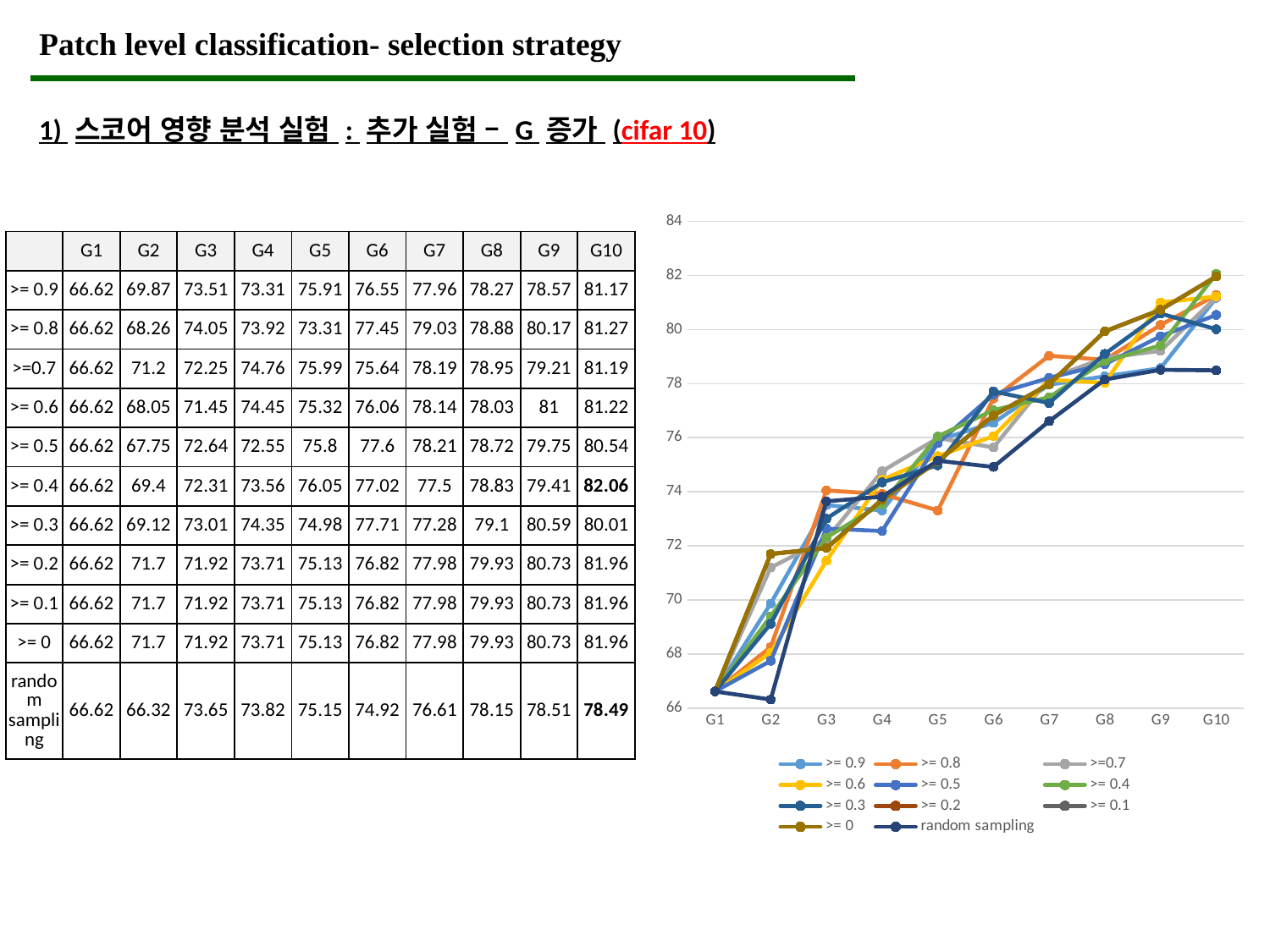

Patch level classification- selection strategy
1) 스코어 영향 분석 실험 : 추가 실험 – G 증가 (cifar 10)

### Chart

| Category | >= 0.9 | >= 0.8 | >=0.7 | >= 0.6 | >= 0.5 | >= 0.4 | >= 0.3 | >= 0.2 | >= 0.1 | >= 0 | random sampling |
|---|---|---|---|---|---|---|---|---|---|---|---|
| G1 | 66.62 | 66.62 | 66.62 | 66.62 | 66.62 | 66.62 | 66.62 | 66.62 | 66.62 | 66.62 | 66.62 |
| G2 | 69.87 | 68.26 | 71.2 | 68.05 | 67.75 | 69.4 | 69.12 | 71.7 | 71.7 | 71.7 | 66.32 |
| G3 | 73.51 | 74.05 | 72.25 | 71.45 | 72.64 | 72.31 | 73.01 | 71.92 | 71.92 | 71.92 | 73.65 |
| G4 | 73.31 | 73.92 | 74.76 | 74.45 | 72.55 | 73.56 | 74.35 | 73.71 | 73.71 | 73.71 | 73.82 |
| G5 | 75.91 | 73.31 | 75.99 | 75.32 | 75.8 | 76.05 | 74.98 | 75.13 | 75.13 | 75.13 | 75.15 |
| G6 | 76.55 | 77.45 | 75.64 | 76.06 | 77.6 | 77.02 | 77.71 | 76.82 | 76.82 | 76.82 | 74.92 |
| G7 | 77.96 | 79.03 | 78.19 | 78.14 | 78.21 | 77.5 | 77.28 | 77.98 | 77.98 | 77.98 | 76.61 |
| G8 | 78.27 | 78.88 | 78.95 | 78.03 | 78.72 | 78.83 | 79.1 | 79.93 | 79.93 | 79.93 | 78.15 |
| G9 | 78.57 | 80.17 | 79.21 | 81.0 | 79.75 | 79.41 | 80.59 | 80.73 | 80.73 | 80.73 | 78.51 |
| G10 | 81.17 | 81.27 | 81.19 | 81.22 | 80.54 | 82.06 | 80.01 | 81.96 | 81.96 | 81.96 | 78.49 |
|  | G1 | G2 | G3 | G4 | G5 | G6 | G7 | G8 | G9 | G10 |
| --- | --- | --- | --- | --- | --- | --- | --- | --- | --- | --- |
| >= 0.9 | 66.62 | 69.87 | 73.51 | 73.31 | 75.91 | 76.55 | 77.96 | 78.27 | 78.57 | 81.17 |
| >= 0.8 | 66.62 | 68.26 | 74.05 | 73.92 | 73.31 | 77.45 | 79.03 | 78.88 | 80.17 | 81.27 |
| >=0.7 | 66.62 | 71.2 | 72.25 | 74.76 | 75.99 | 75.64 | 78.19 | 78.95 | 79.21 | 81.19 |
| >= 0.6 | 66.62 | 68.05 | 71.45 | 74.45 | 75.32 | 76.06 | 78.14 | 78.03 | 81 | 81.22 |
| >= 0.5 | 66.62 | 67.75 | 72.64 | 72.55 | 75.8 | 77.6 | 78.21 | 78.72 | 79.75 | 80.54 |
| >= 0.4 | 66.62 | 69.4 | 72.31 | 73.56 | 76.05 | 77.02 | 77.5 | 78.83 | 79.41 | 82.06 |
| >= 0.3 | 66.62 | 69.12 | 73.01 | 74.35 | 74.98 | 77.71 | 77.28 | 79.1 | 80.59 | 80.01 |
| >= 0.2 | 66.62 | 71.7 | 71.92 | 73.71 | 75.13 | 76.82 | 77.98 | 79.93 | 80.73 | 81.96 |
| >= 0.1 | 66.62 | 71.7 | 71.92 | 73.71 | 75.13 | 76.82 | 77.98 | 79.93 | 80.73 | 81.96 |
| >= 0 | 66.62 | 71.7 | 71.92 | 73.71 | 75.13 | 76.82 | 77.98 | 79.93 | 80.73 | 81.96 |
| random sampling | 66.62 | 66.32 | 73.65 | 73.82 | 75.15 | 74.92 | 76.61 | 78.15 | 78.51 | 78.49 |